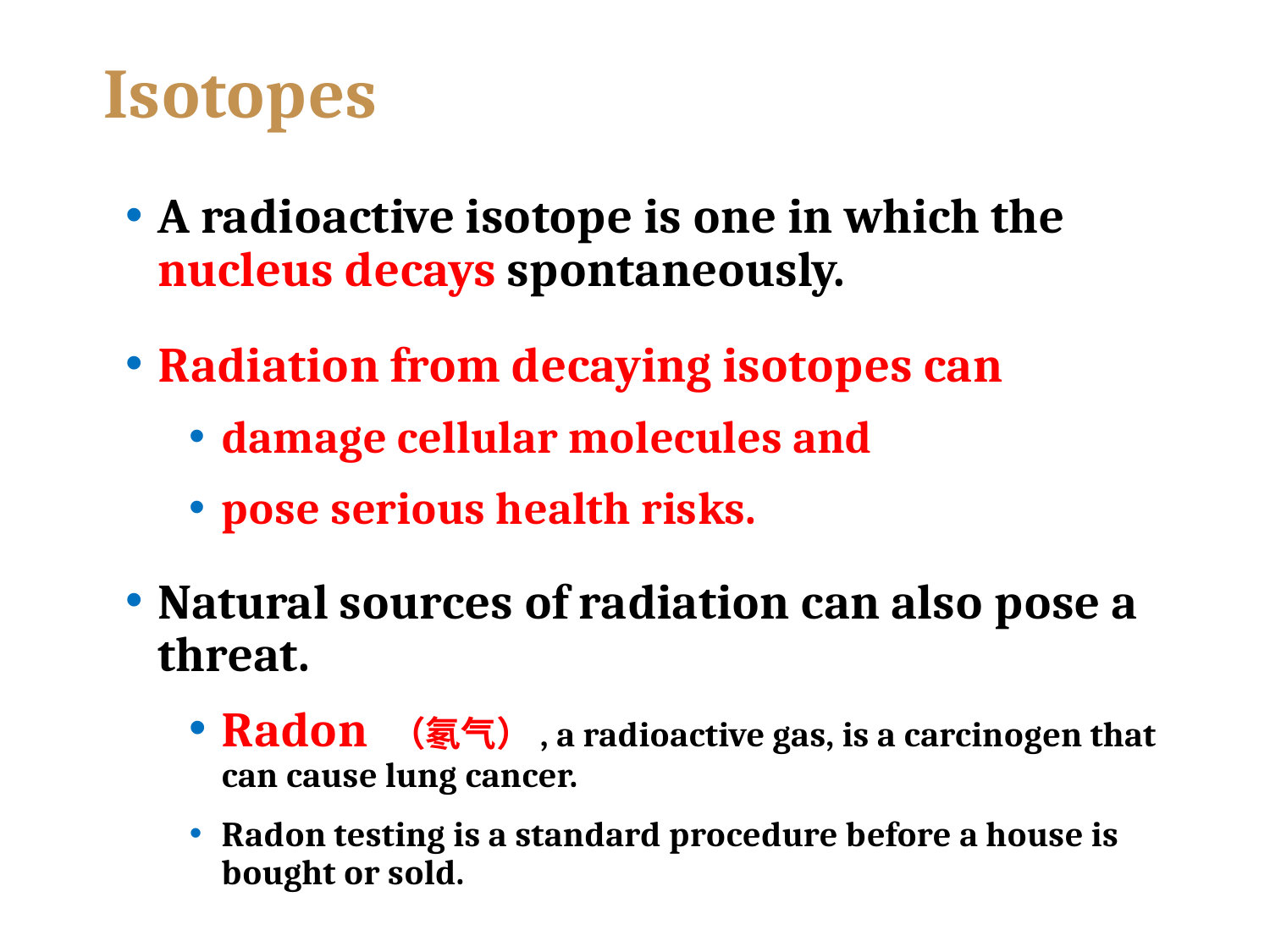

# Isotopes
A radioactive isotope is one in which the nucleus decays spontaneously.
Radiation from decaying isotopes can
damage cellular molecules and
pose serious health risks.
Natural sources of radiation can also pose a threat.
Radon （氡气）, a radioactive gas, is a carcinogen that can cause lung cancer.
Radon testing is a standard procedure before a house is bought or sold.